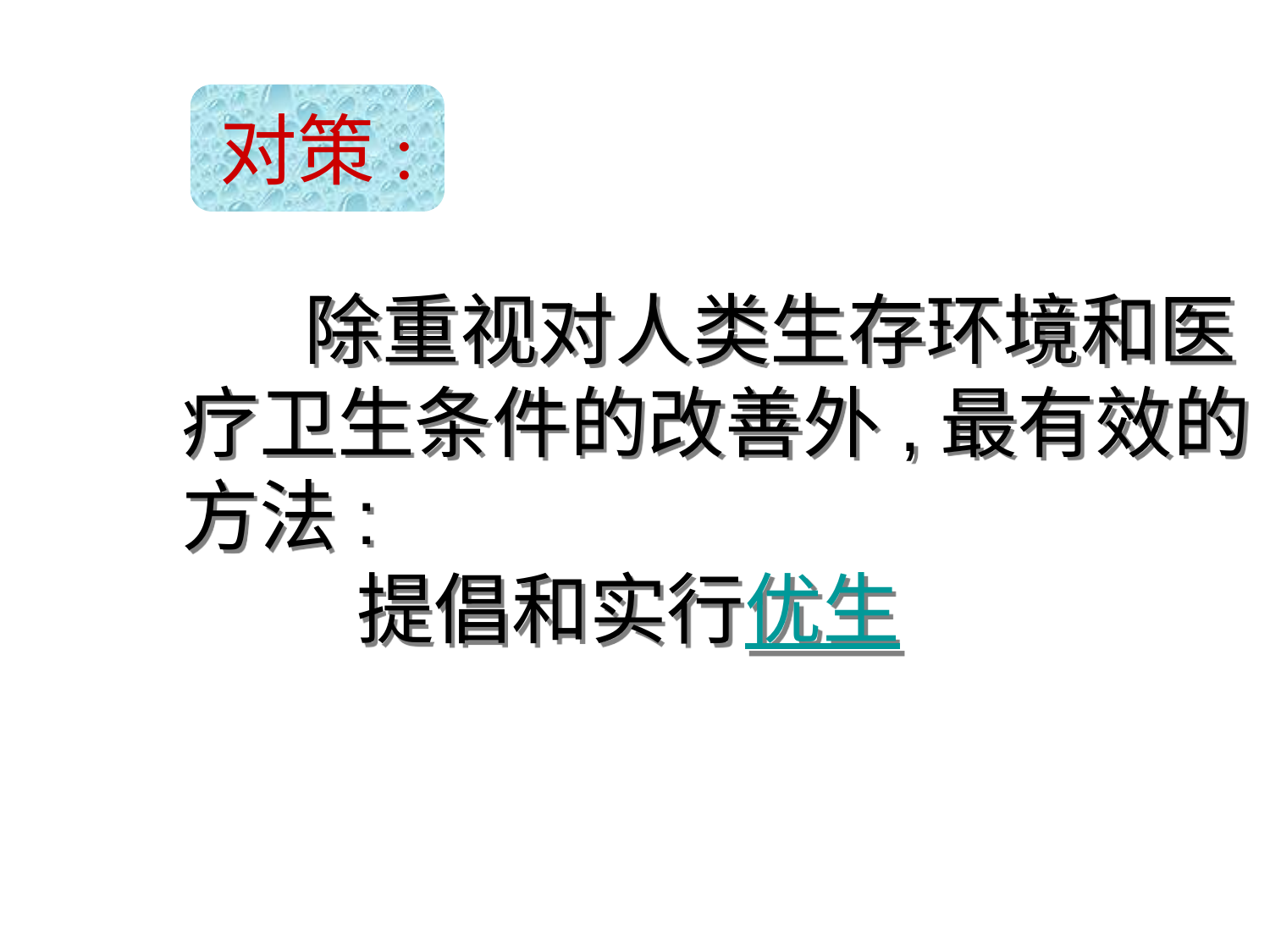

对策:
      除重视对人类生存环境和医疗卫生条件的改善外,最有效的方法:
         提倡和实行优生